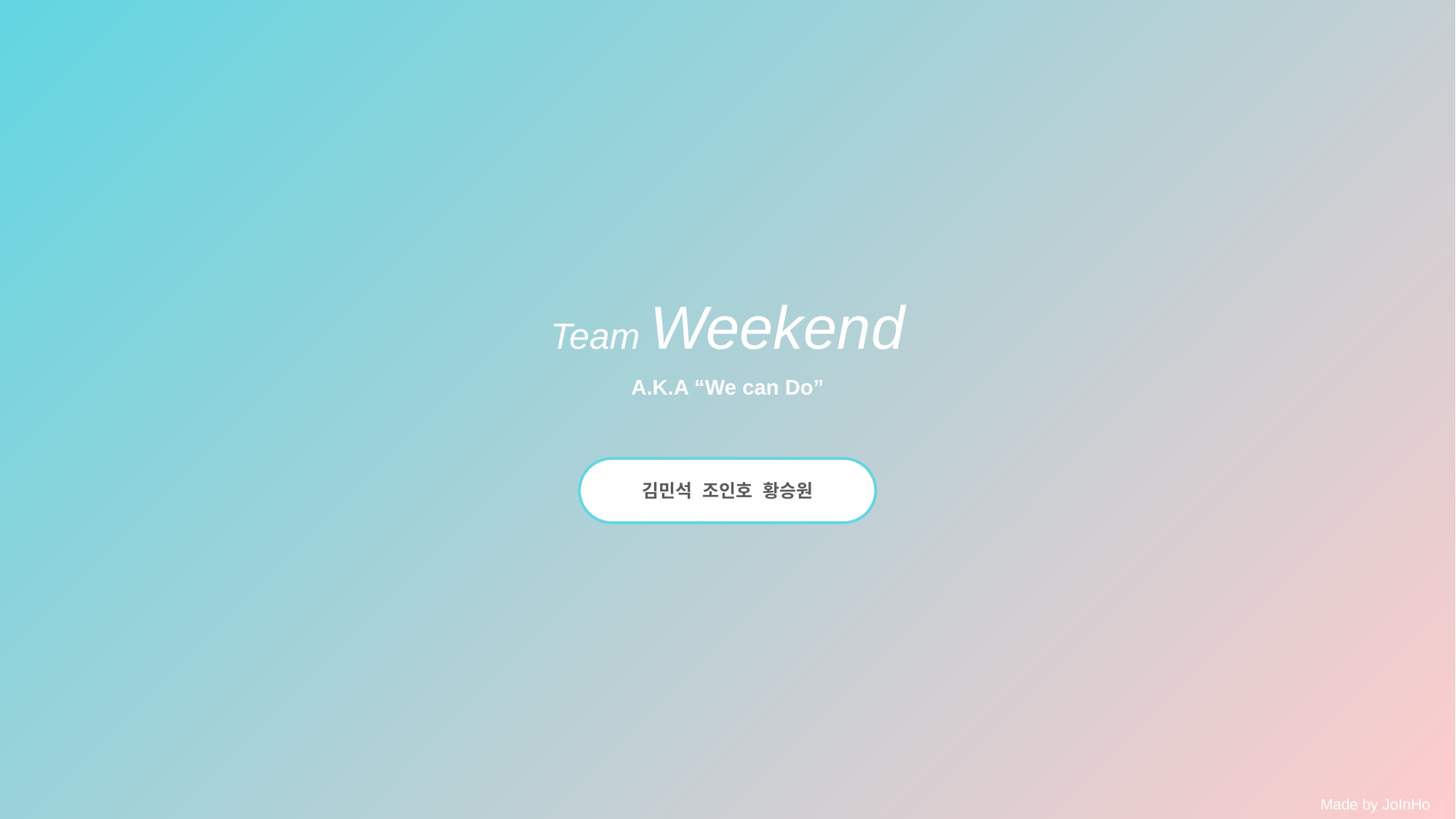

Team Weekend
A.K.A “We can Do”
김민석  조인호  황승원
Made by JoInHo